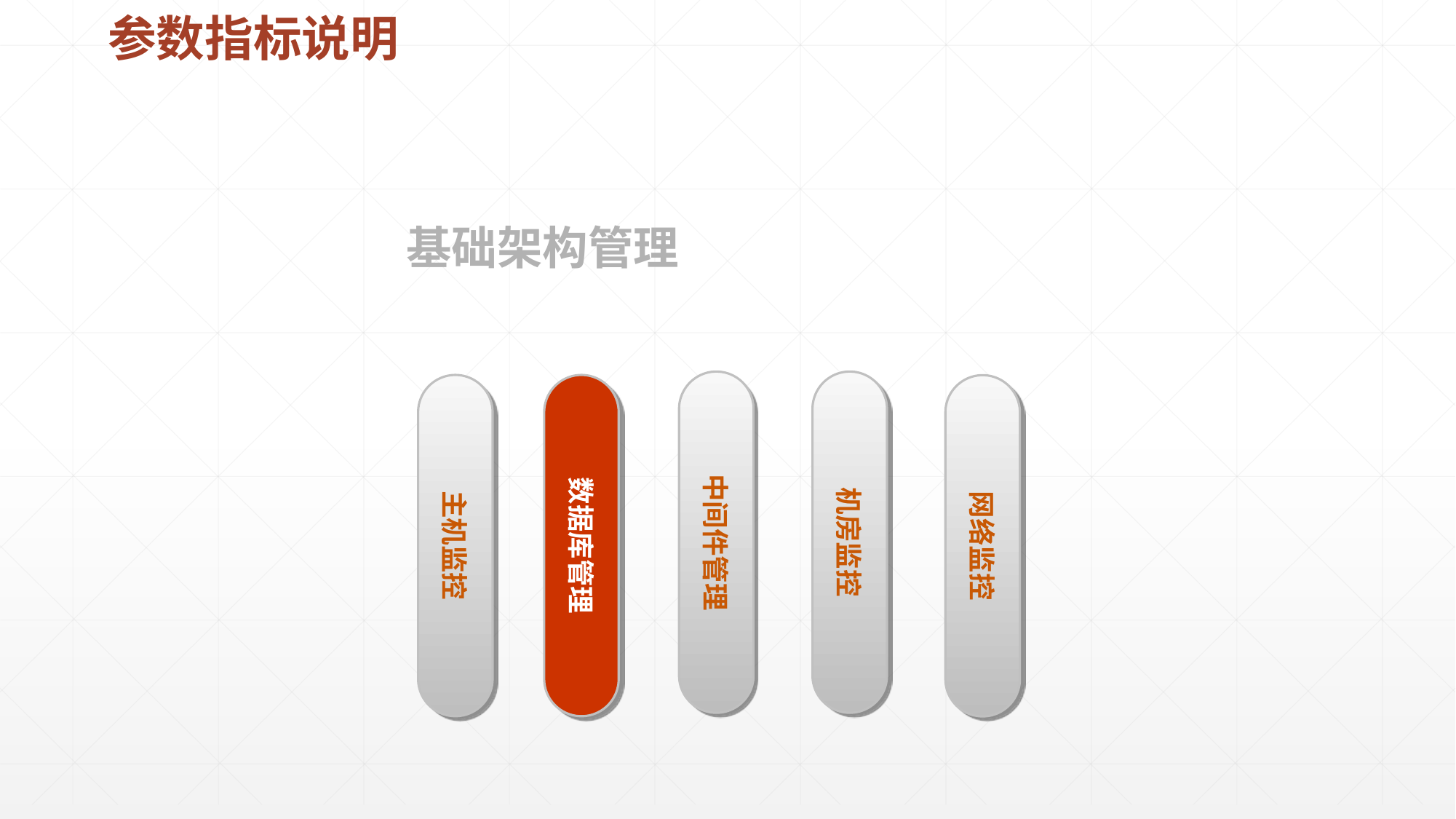

# 参数指标说明
基础架构管理
中间件管理
机房监控
主机监控
数据库管理
网络监控